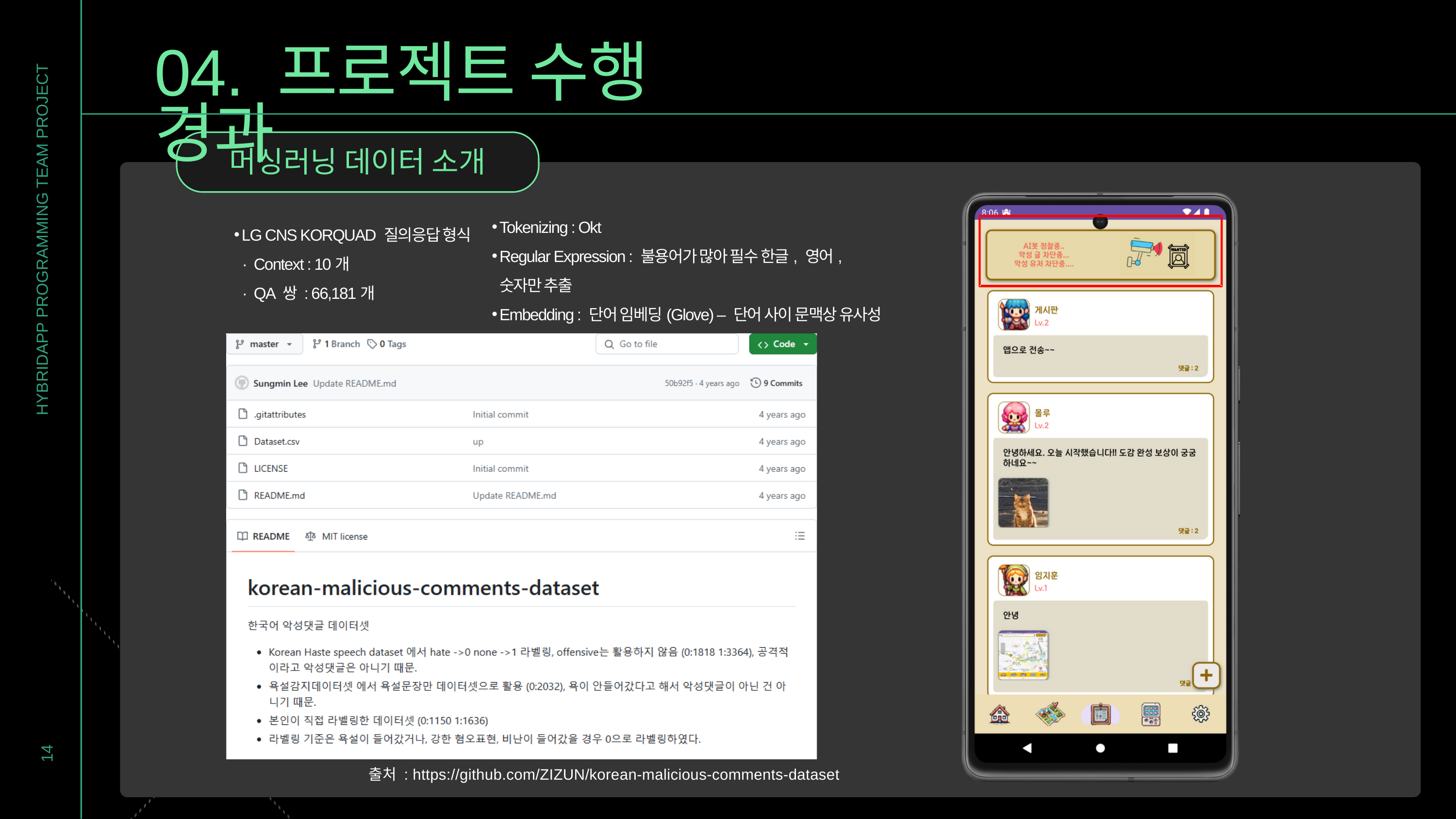

04. 프로젝트 수행 경과

머싱러닝 데이터 소개

Tokenizing : Okt
Regular Expression : 불용어가 많아 필수 한글, 영어, 숫자만 추출
Embedding : 단어 임베딩(Glove) – 단어 사이 문맥상 유사성 이해
Vocabulary : 다양한 단어집  구축

LG CNS KORQUAD 질의응답 형식
  ·  Context : 10개
  ·  QA 쌍 : 66,181개
HYBRIDAPP PROGRAMMING TEAM PROJECT

14

출처 : https://github.com/ZIZUN/korean-malicious-comments-dataset